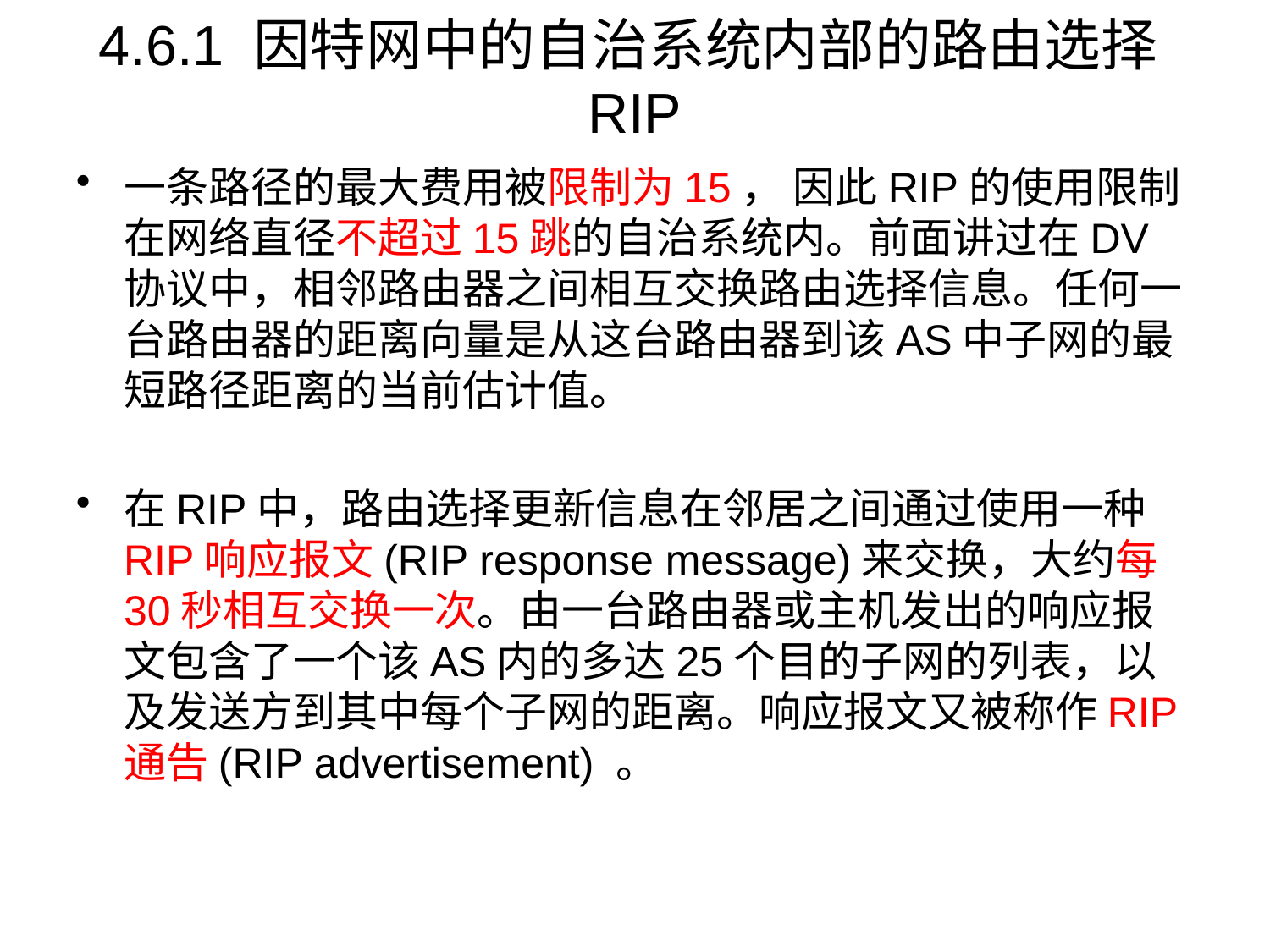

# 4.6.1 因特网中的自治系统内部的路由选择RIP
一条路径的最大费用被限制为15， 因此RIP的使用限制在网络直径不超过15跳的自治系统内。前面讲过在DV协议中，相邻路由器之间相互交换路由选择信息。任何一台路由器的距离向量是从这台路由器到该AS中子网的最短路径距离的当前估计值。

在RIP中，路由选择更新信息在邻居之间通过使用一种RIP响应报文(RIP response message)来交换，大约每30秒相互交换一次。由一台路由器或主机发出的响应报文包含了一个该AS内的多达25个目的子网的列表，以及发送方到其中每个子网的距离。响应报文又被称作RIP通告(RIP advertisement) 。